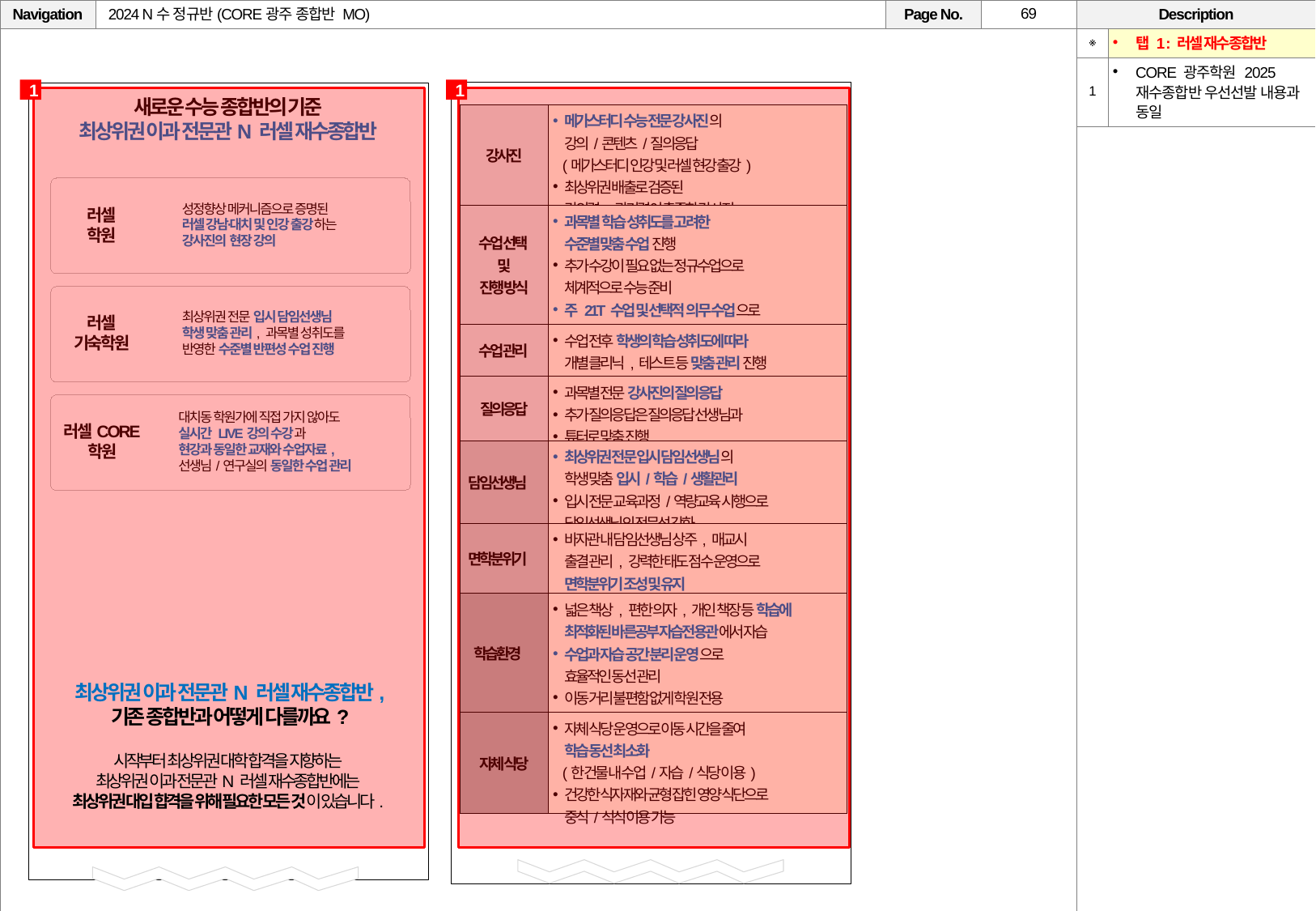

# 2024 N수 정규반(CORE광주 종합반 MO)
| ※ | 탭 1 : 러셀 재수종합반 |
| --- | --- |
| 1 | CORE 광주학원 2025 재수종합반 우선선발 내용과 동일 |
1
1

새로운 수능 종합반의 기준
최상위권 이과 전문관N 러셀 재수종합반

| 강사진 | 메가스터디 수능 전문 강사진의 강의/콘텐츠/질의응답 (메가스터디 인강 및 러셀 현강 출강) 최상위권 배출로 검증된 강의력, 관리력이 출중한 강사진 |
| --- | --- |
| 수업 선택 및 진행 방식 | 과목별 학습 성취도를 고려한 수준별 맞춤 수업 진행 추가 수강이 필요 없는 정규수업으로 체계적으로 수능 준비 주 21T 수업 및 선택적 의무 수업으로 충분한 자습 시간 확보 |
| 수업 관리 | 수업 전후 학생의 학습 성취도에 따라 개별 클리닉, 테스트 등 맞춤 관리 진행 |
| 질의응답 | 과목별 전문 강사진의 질의응답 추가 질의응답은 질의응답 선생님과 튜터로 맞춤 진행 |
| 담임선생님 | 최상위권 전문 입시 담임선생님의 학생 맞춤 입시/학습/생활관리 입시 전문 교육과정/역량교육 시행으로 담임선생님의 전문성 강화 |
| 면학분위기 | 바자관 내 담임선생님 상주, 매교시 출결 관리, 강력한 태도 점수 운영으로 면학분위기 조성 및 유지 |
| 학습환경 | 넓은 책상, 편한 의자, 개인 책장 등 학습에 최적화된 바른공부 자습전용관에서 자습 수업과 자습 공간 분리 운영으로 효율적인 동선 관리 이동 거리 불편함 없게 학원 전용 등/하원 셔틀버스 운행 |
| 자체 식당 | 자체 식당 운영으로 이동 시간을 줄여 학습 동선 최소화 (한 건물 내 수업/자습/식당 이용) 건강한 식자재와 균형 잡힌 영양 식단으로 중식/석식 이용 가능 |

성정향상 메커니즘으로 증명된
러셀 강남∙대치 및 인강 출강하는
강사진의 현장 강의
러셀
학원

최상위권 전문 입시 담임선생님
학생 맞춤 관리, 과목별 성취도를
반영한 수준별 반편성 수업 진행
러셀
기숙학원

대치동 학원가에 직접 가지 않아도
실시간 LIVE강의 수강과
현강과 동일한 교재와 수업자료,
선생님/연구실의 동일한 수업 관리
러셀CORE
학원
최상위권 이과 전문관N 러셀 재수종합반,
기존 종합반과 어떻게 다를까요?

시작부터 최상위권 대학 합격을 지향하는
최상위권 이과 전문관N 러셀 재수종합반에는
최상위권 대입 합격을 위해 필요한 모든 것이 있습니다.